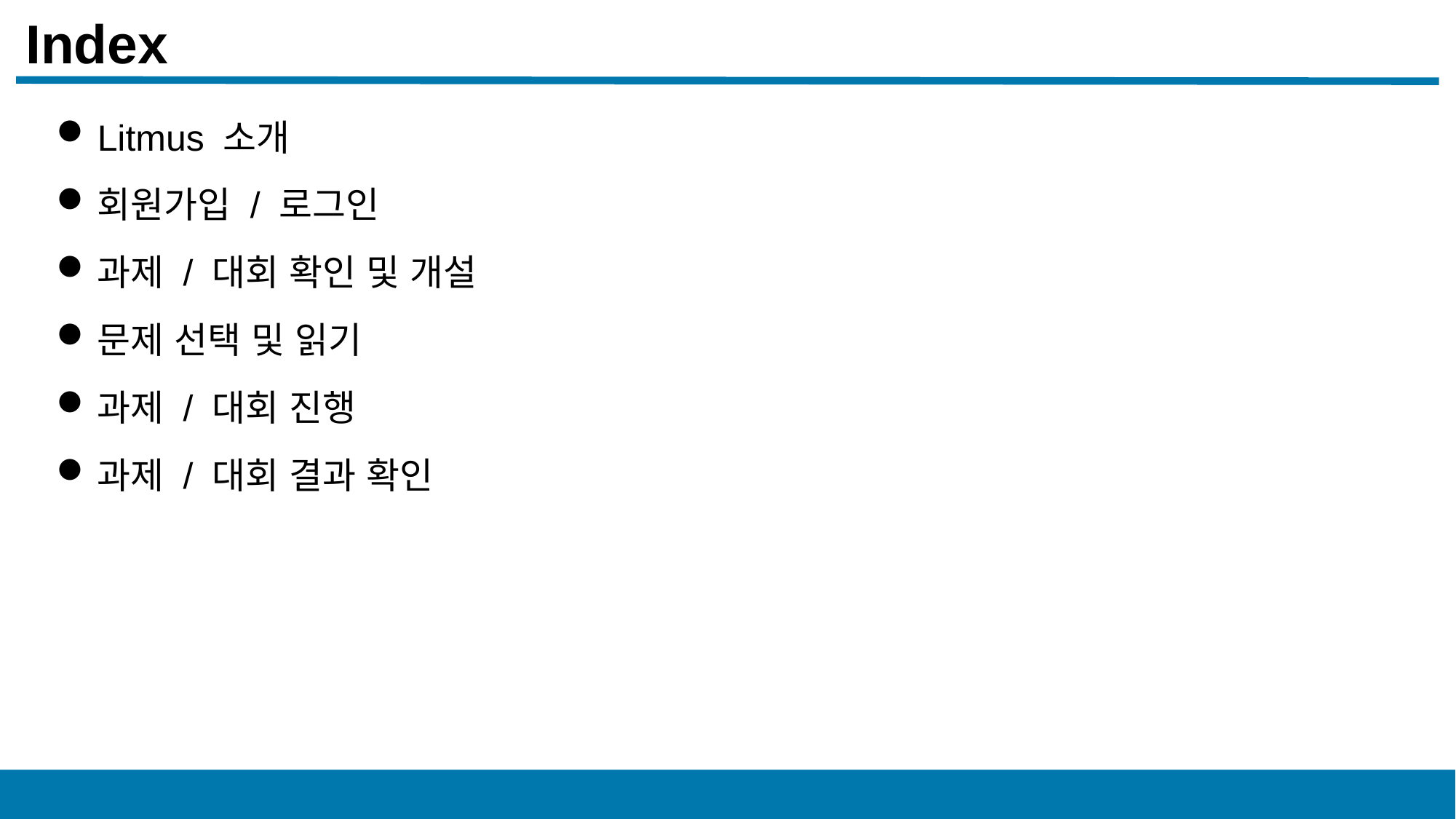

# Index
Litmus 소개
회원가입 / 로그인
과제 / 대회 확인 및 개설
문제 선택 및 읽기
과제 / 대회 진행
과제 / 대회 결과 확인